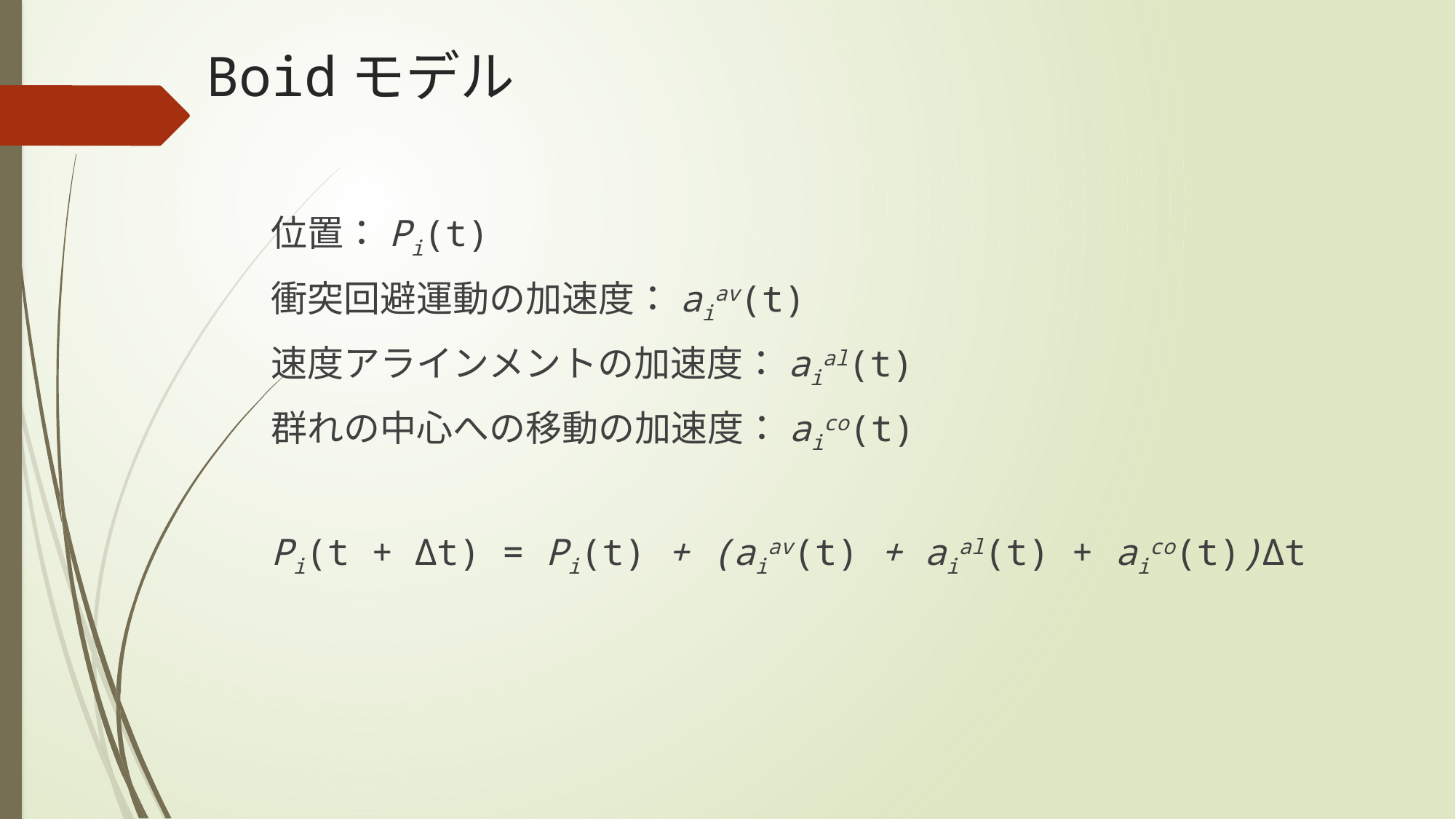

# Boidモデル
位置：Pi(t)
衝突回避運動の加速度：aiav(t)
速度アラインメントの加速度：aial(t)
群れの中心への移動の加速度：aico(t)

Pi(t + Δt) = Pi(t) + (aiav(t) + aial(t) + aico(t))Δt